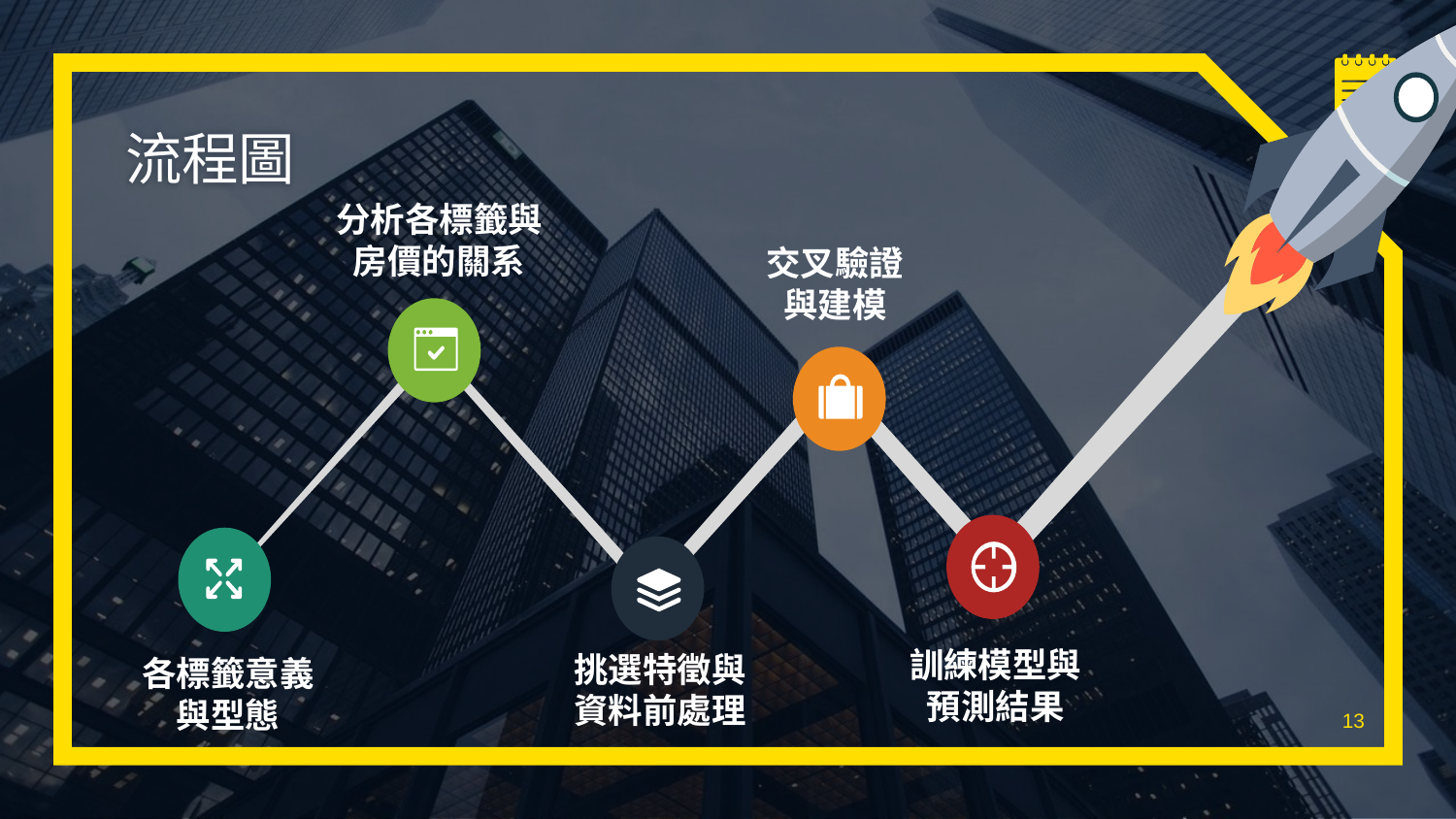

# 流程圖
分析各標籤與
房價的關系
交叉驗證
與建模
訓練模型與預測結果
挑選特徵與
資料前處理
各標籤意義
與型態
13